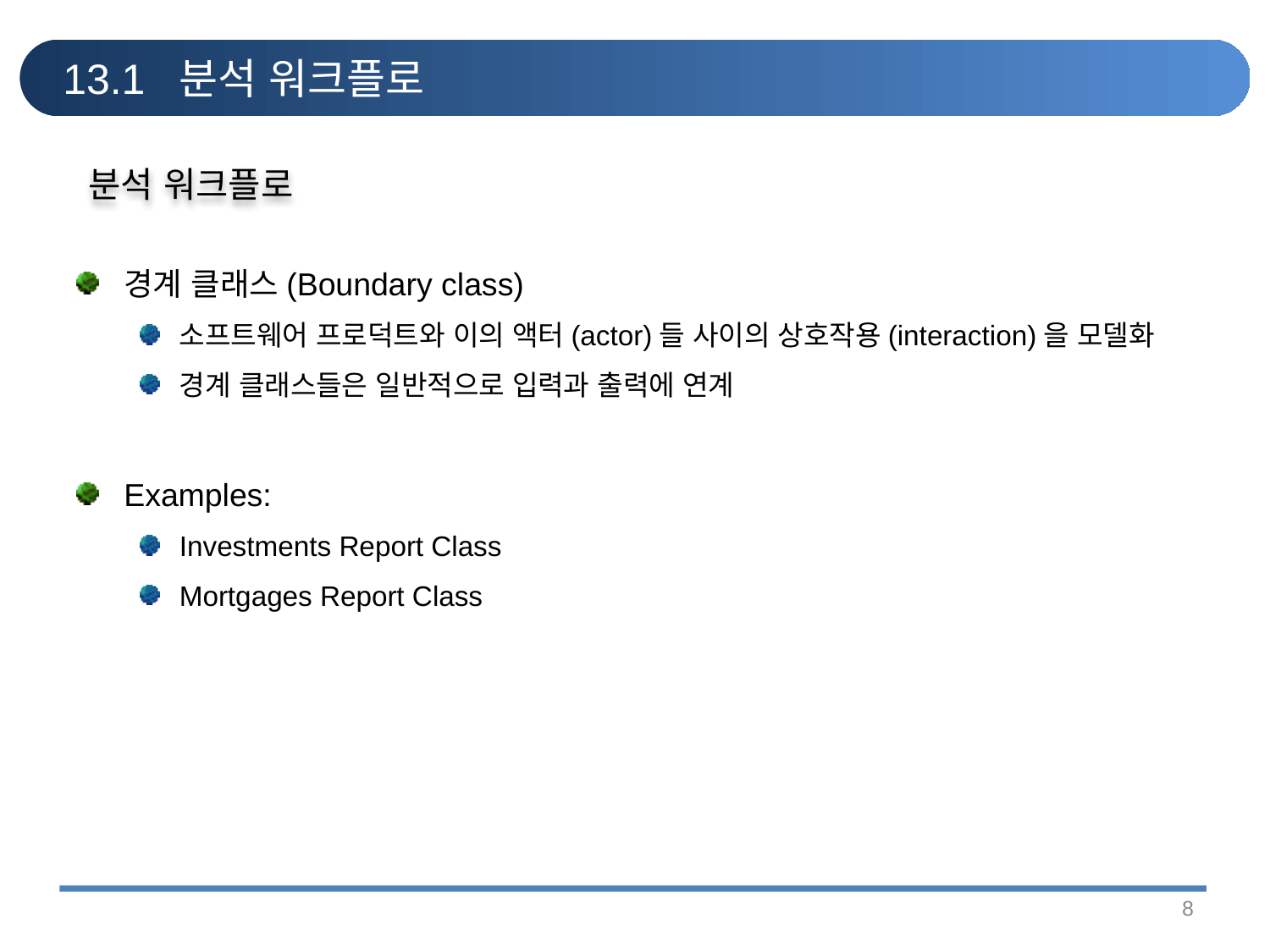

# 13.1  분석 워크플로
분석 워크플로
경계 클래스(Boundary class)
소프트웨어 프로덕트와 이의 액터(actor)들 사이의 상호작용(interaction)을 모델화
경계 클래스들은 일반적으로 입력과 출력에 연계

Examples:
Investments Report Class
Mortgages Report Class
8